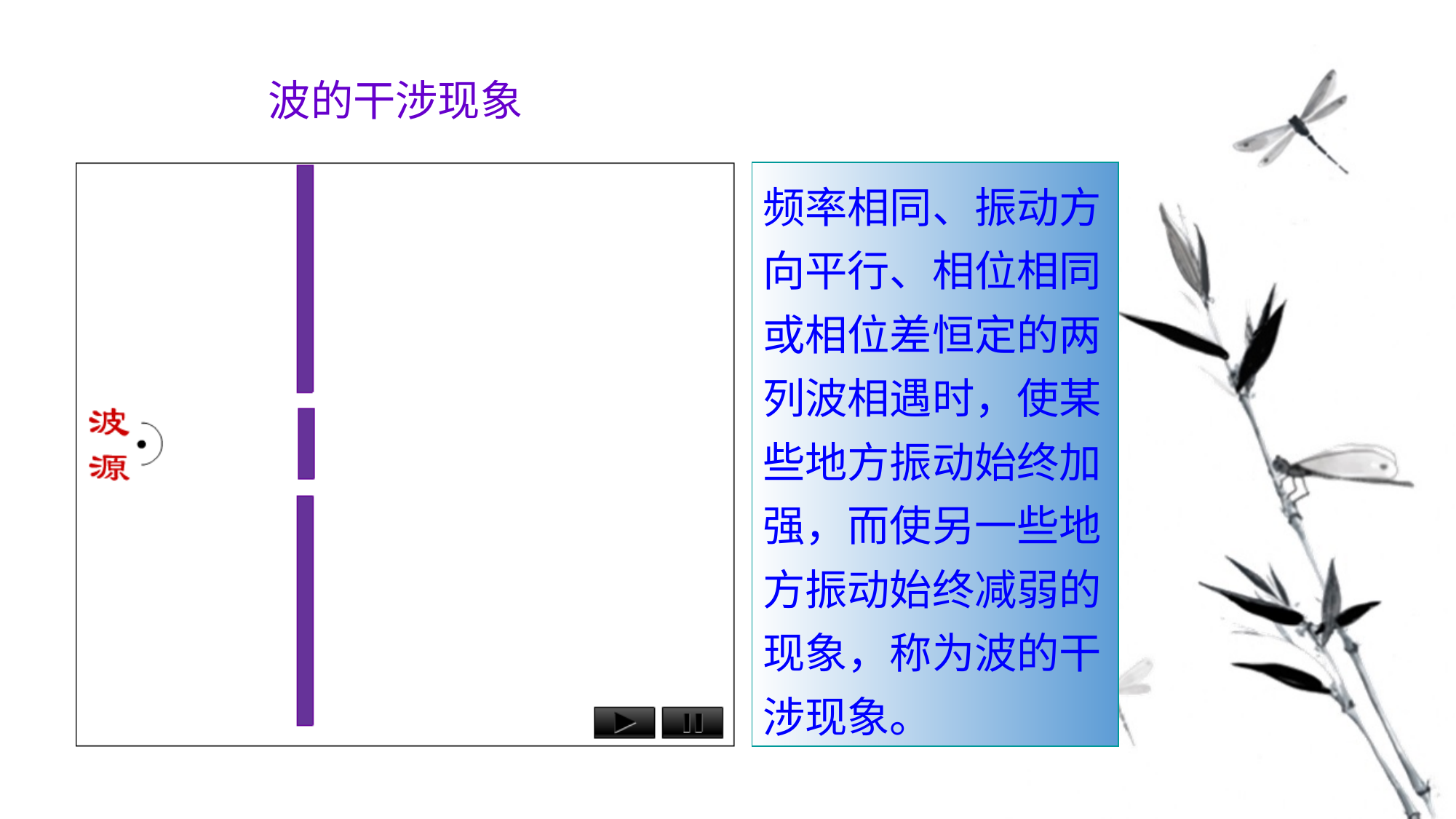

波的干涉现象
频率相同、振动方向平行、相位相同或相位差恒定的两列波相遇时，使某些地方振动始终加强，而使另一些地方振动始终减弱的现象，称为波的干涉现象。